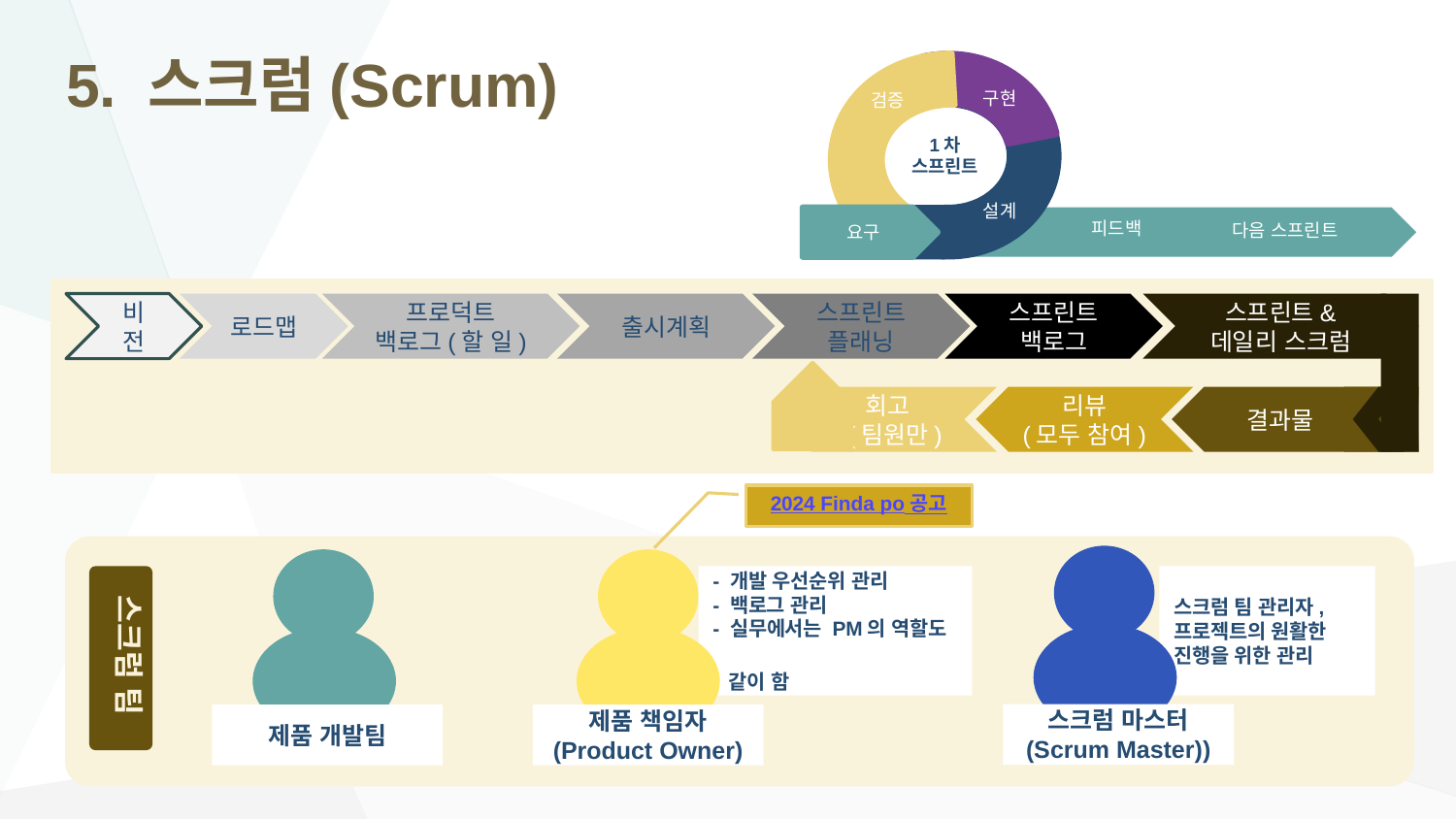

# 5. 스크럼(Scrum)

구현
검증
설계
요구

피드백

다음 스프린트
1차
스프린트

비전
로드맵
프로덕트
백로그(할 일)
출시계획
스프린트
플래닝
스프린트
백로그
스프린트& 데일리 스크럼

회고
  (팀원만)
리뷰
(모두 참여)
결과물

2024 Finda po 공고

- 개발 우선순위 관리
- 백로그 관리
- 실무에서는 PM의 역할도
  같이 함
스크럼 팀 관리자, 프로젝트의 원활한 진행을 위한 관리
스크럼 팀

스크럼 마스터
(Scrum Master))
제품 개발팀
제품 책임자
(Product Owner)